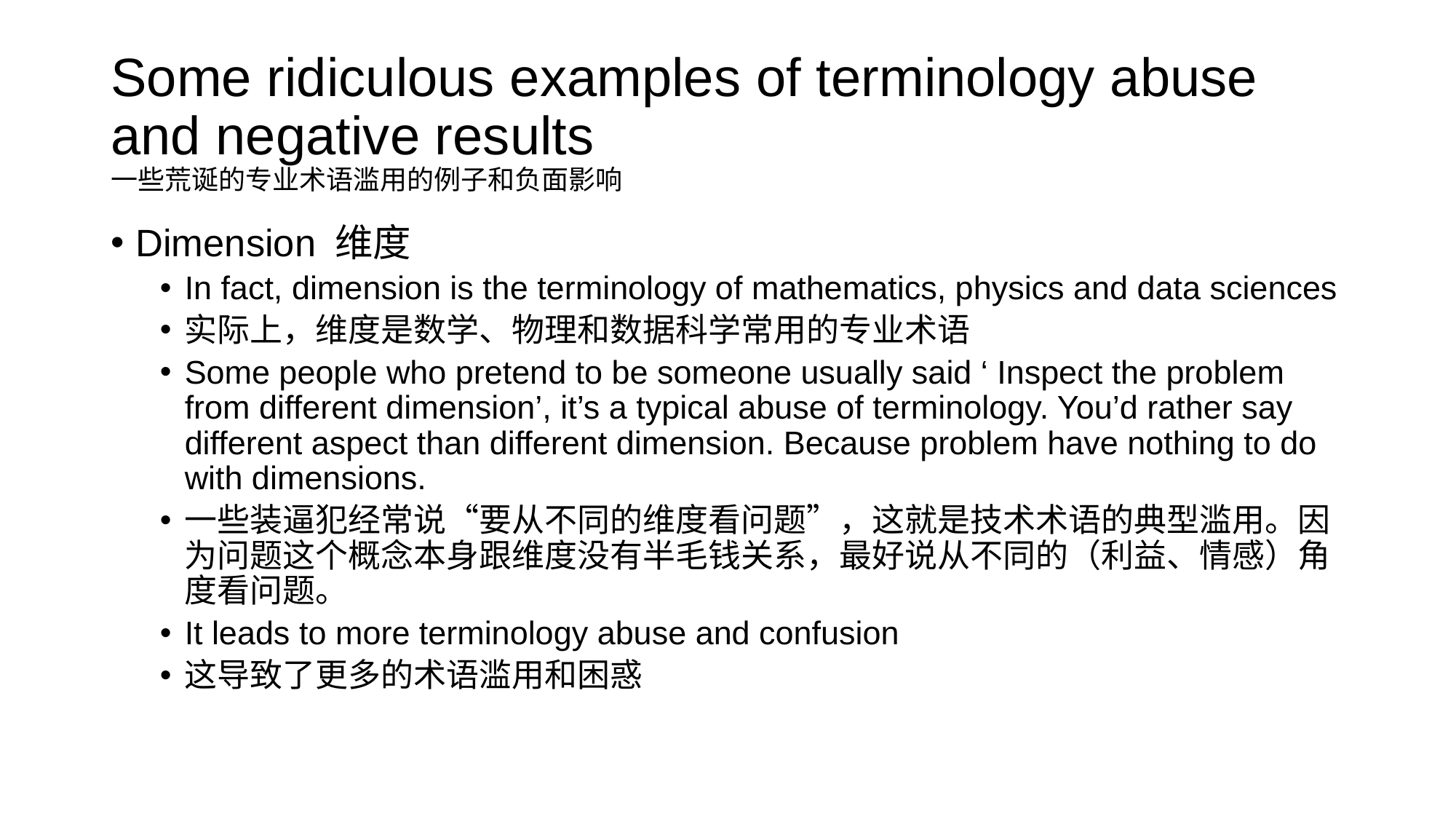

# Some ridiculous examples of terminology abuse and negative results 一些荒诞的专业术语滥用的例子和负面影响
Dimension 维度
In fact, dimension is the terminology of mathematics, physics and data sciences
实际上，维度是数学、物理和数据科学常用的专业术语
Some people who pretend to be someone usually said ‘ Inspect the problem from different dimension’, it’s a typical abuse of terminology. You’d rather say different aspect than different dimension. Because problem have nothing to do with dimensions.
一些装逼犯经常说“要从不同的维度看问题”，这就是技术术语的典型滥用。因为问题这个概念本身跟维度没有半毛钱关系，最好说从不同的（利益、情感）角度看问题。
It leads to more terminology abuse and confusion
这导致了更多的术语滥用和困惑